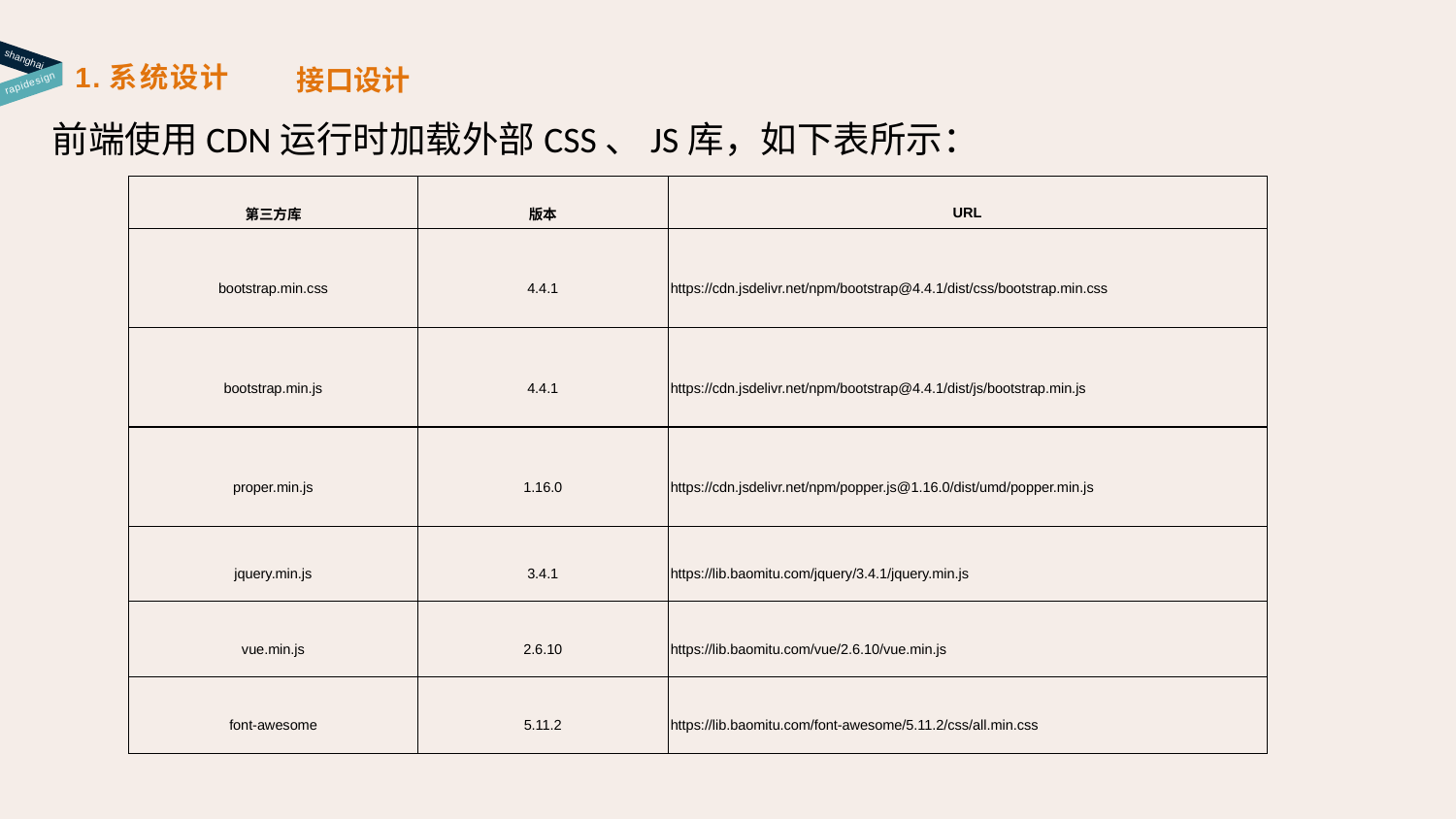

shanghai
1.系统设计
接口设计
rapidesign
前端使用CDN运行时加载外部CSS、JS库，如下表所示：
| 第三方库 | 版本 | URL |
| --- | --- | --- |
| bootstrap.min.css | 4.4.1 | https://cdn.jsdelivr.net/npm/bootstrap@4.4.1/dist/css/bootstrap.min.css |
| bootstrap.min.js | 4.4.1 | https://cdn.jsdelivr.net/npm/bootstrap@4.4.1/dist/js/bootstrap.min.js |
| proper.min.js | 1.16.0 | https://cdn.jsdelivr.net/npm/popper.js@1.16.0/dist/umd/popper.min.js |
| jquery.min.js | 3.4.1 | https://lib.baomitu.com/jquery/3.4.1/jquery.min.js |
| vue.min.js | 2.6.10 | https://lib.baomitu.com/vue/2.6.10/vue.min.js |
| font-awesome | 5.11.2 | https://lib.baomitu.com/font-awesome/5.11.2/css/all.min.css |